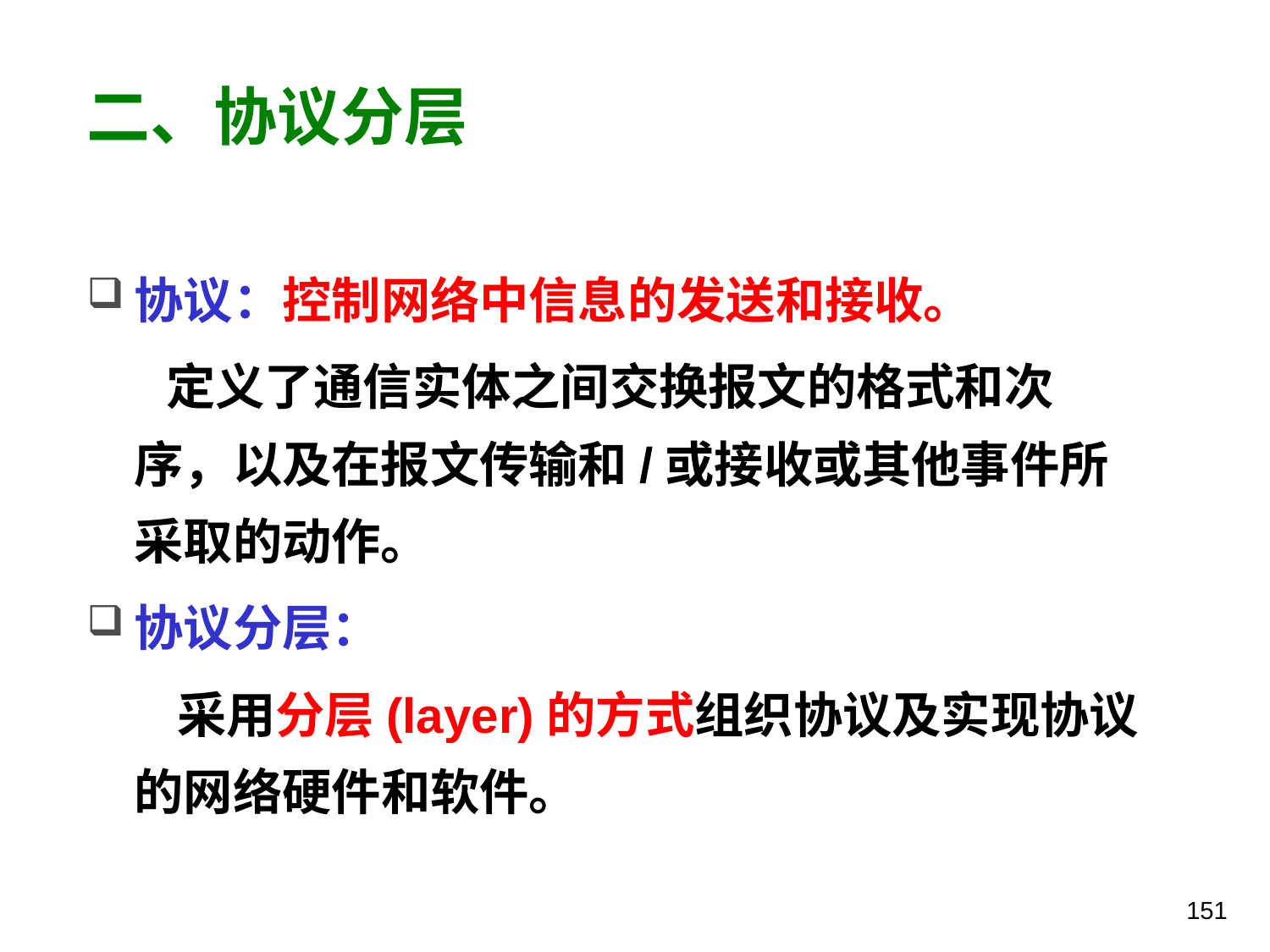

# 二、协议分层
协议：控制网络中信息的发送和接收。
      定义了通信实体之间交换报文的格式和次序，以及在报文传输和/或接收或其他事件所采取的动作。
协议分层：
       采用分层(layer)的方式组织协议及实现协议的网络硬件和软件。
151